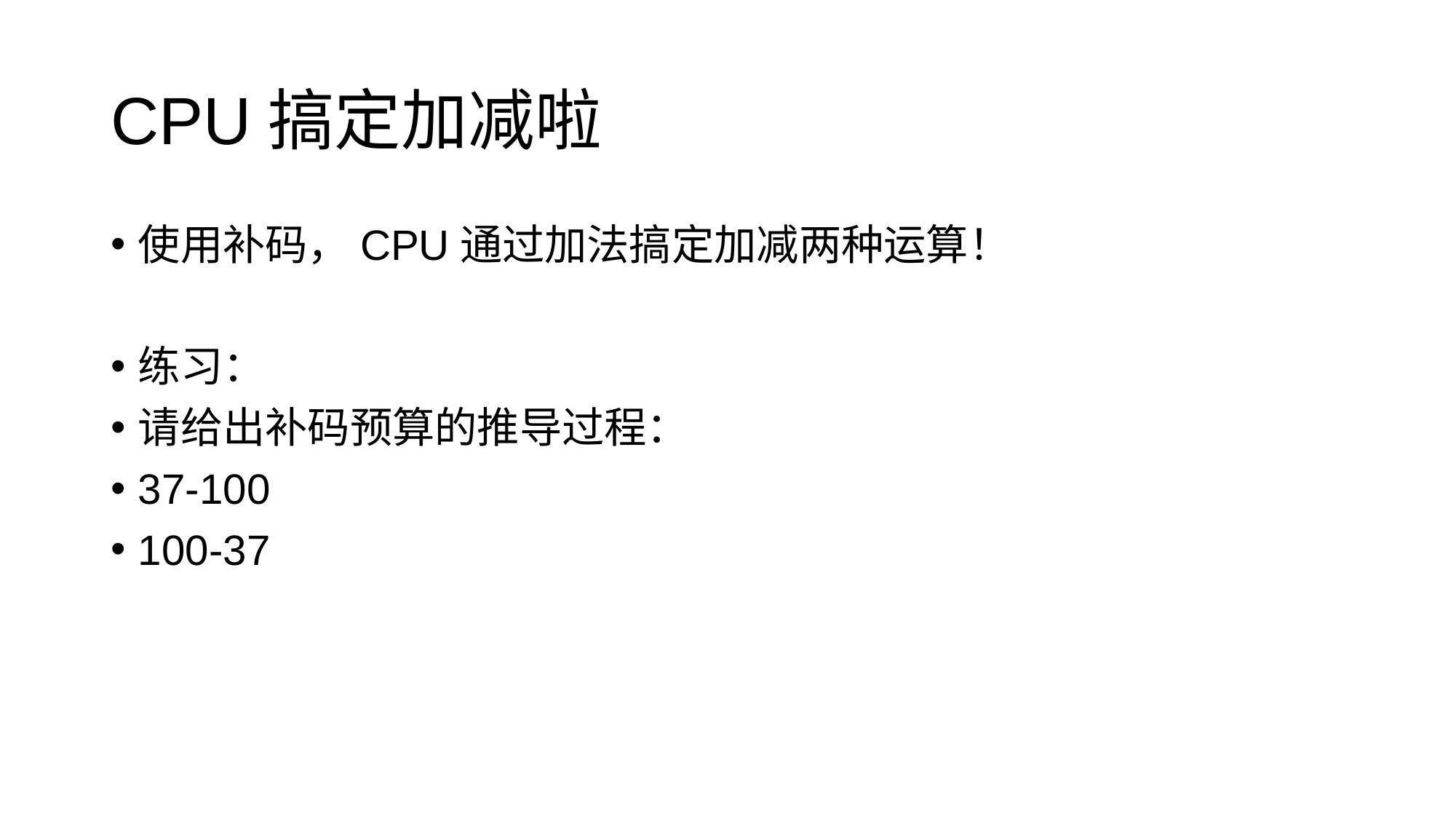

# CPU搞定加减啦
使用补码，CPU通过加法搞定加减两种运算！

练习：
请给出补码预算的推导过程：
37-100
100-37